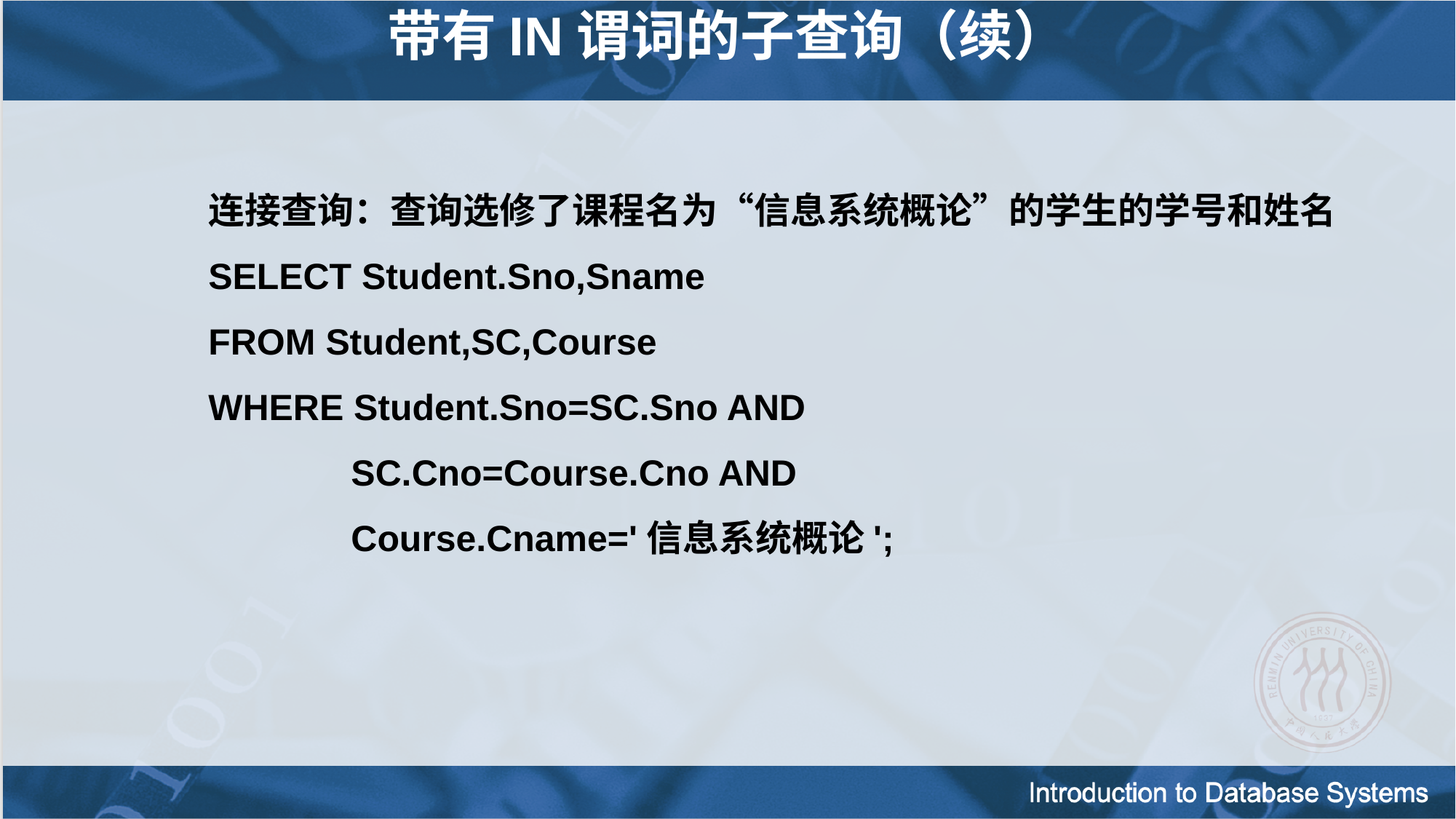

带有IN谓词的子查询（续）
连接查询：查询选修了课程名为“信息系统概论”的学生的学号和姓名
SELECT Student.Sno,Sname
FROM Student,SC,Course
WHERE Student.Sno=SC.Sno AND
              SC.Cno=Course.Cno AND
              Course.Cname='信息系统概论';